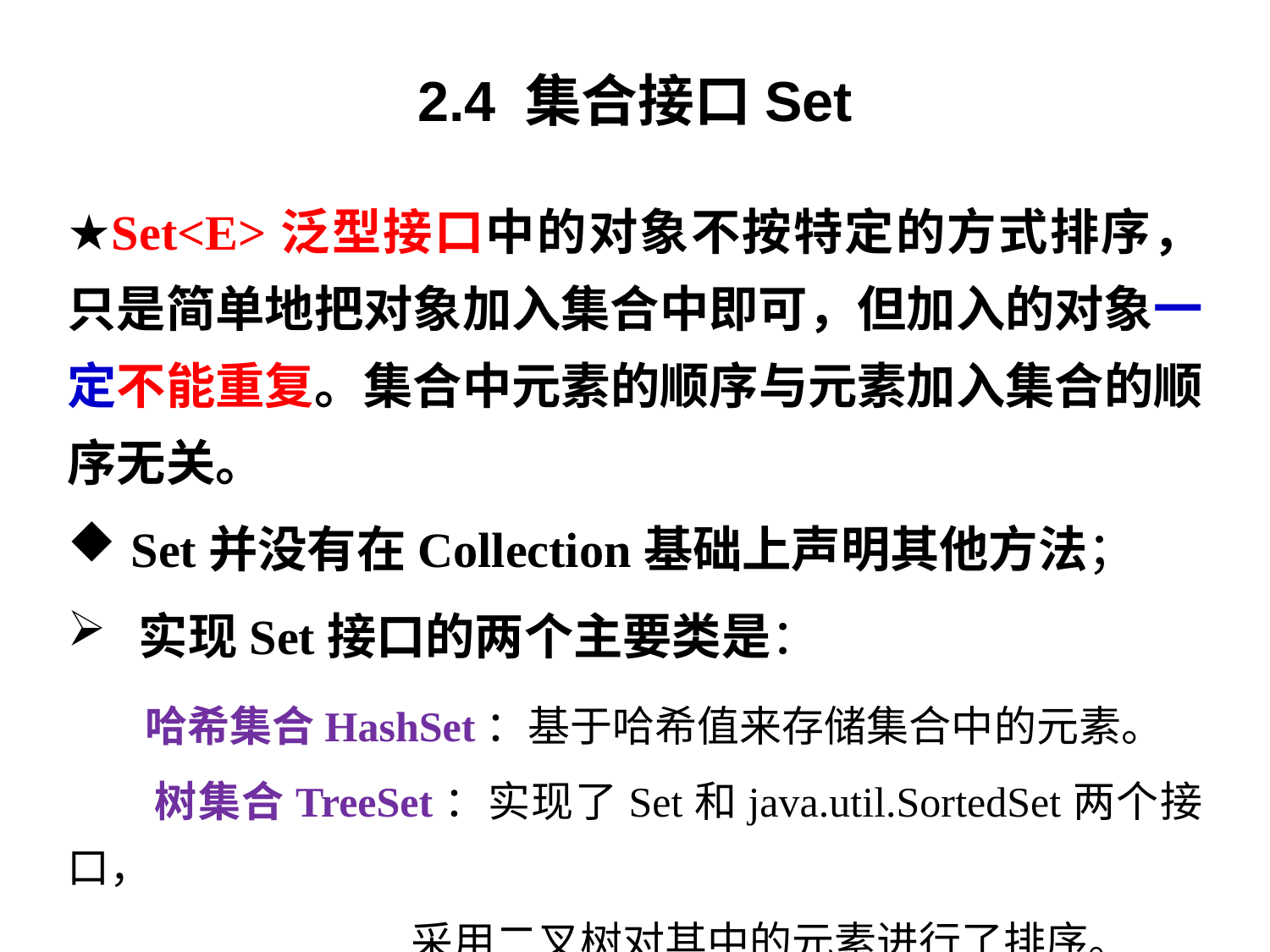

# 2.4 集合接口Set
★Set<E>泛型接口中的对象不按特定的方式排序，只是简单地把对象加入集合中即可，但加入的对象一定不能重复。集合中元素的顺序与元素加入集合的顺序无关。
Set并没有在Collection基础上声明其他方法；
实现Set接口的两个主要类是：
      哈希集合HashSet：基于哈希值来存储集合中的元素。
       树集合TreeSet：实现了Set和java.util.SortedSet两个接口，
                                   采用二叉树对其中的元素进行了排序。